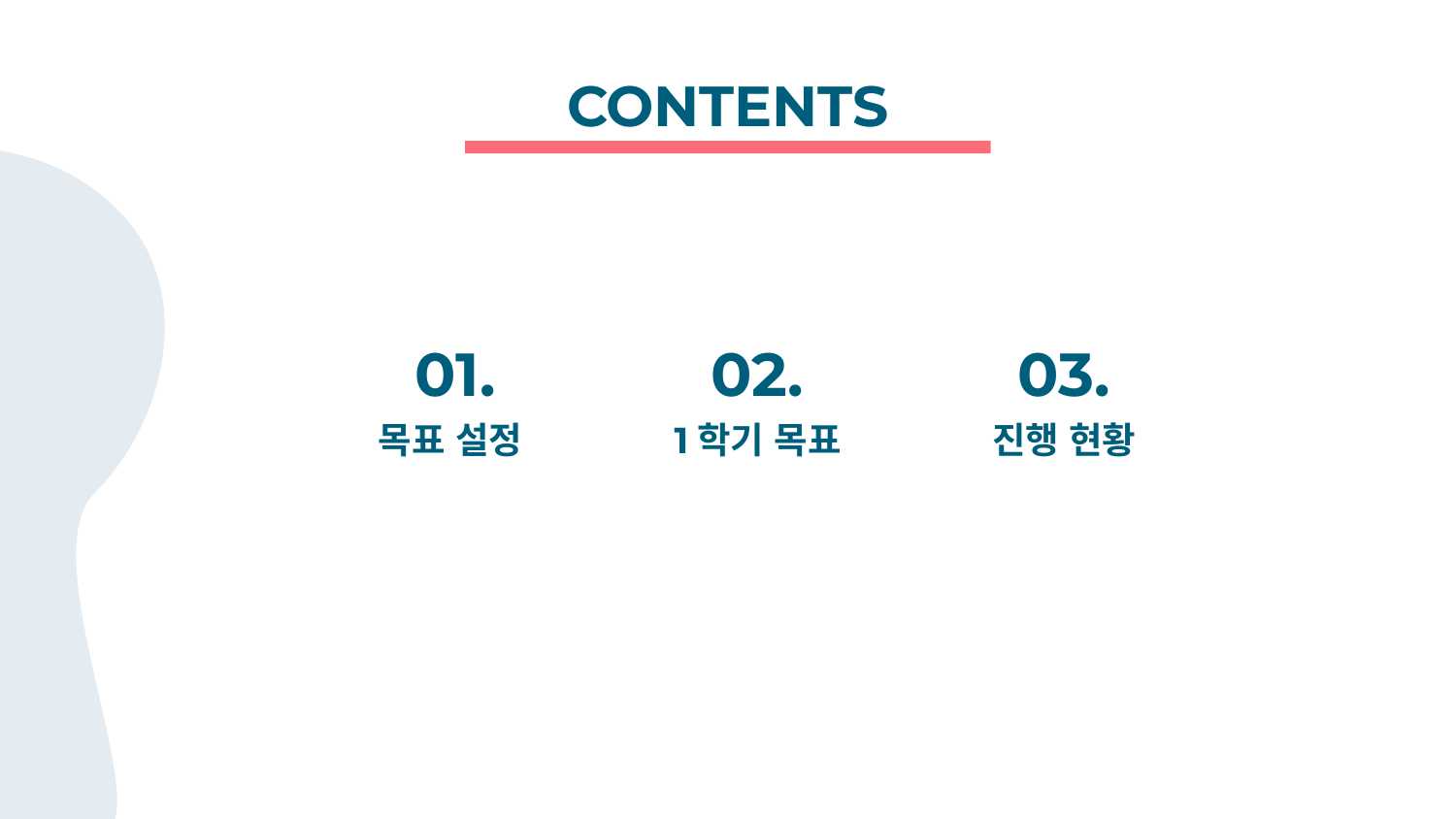

# CONTENTS

01.
02.
03.
목표 설정
1학기 목표
진행 현황